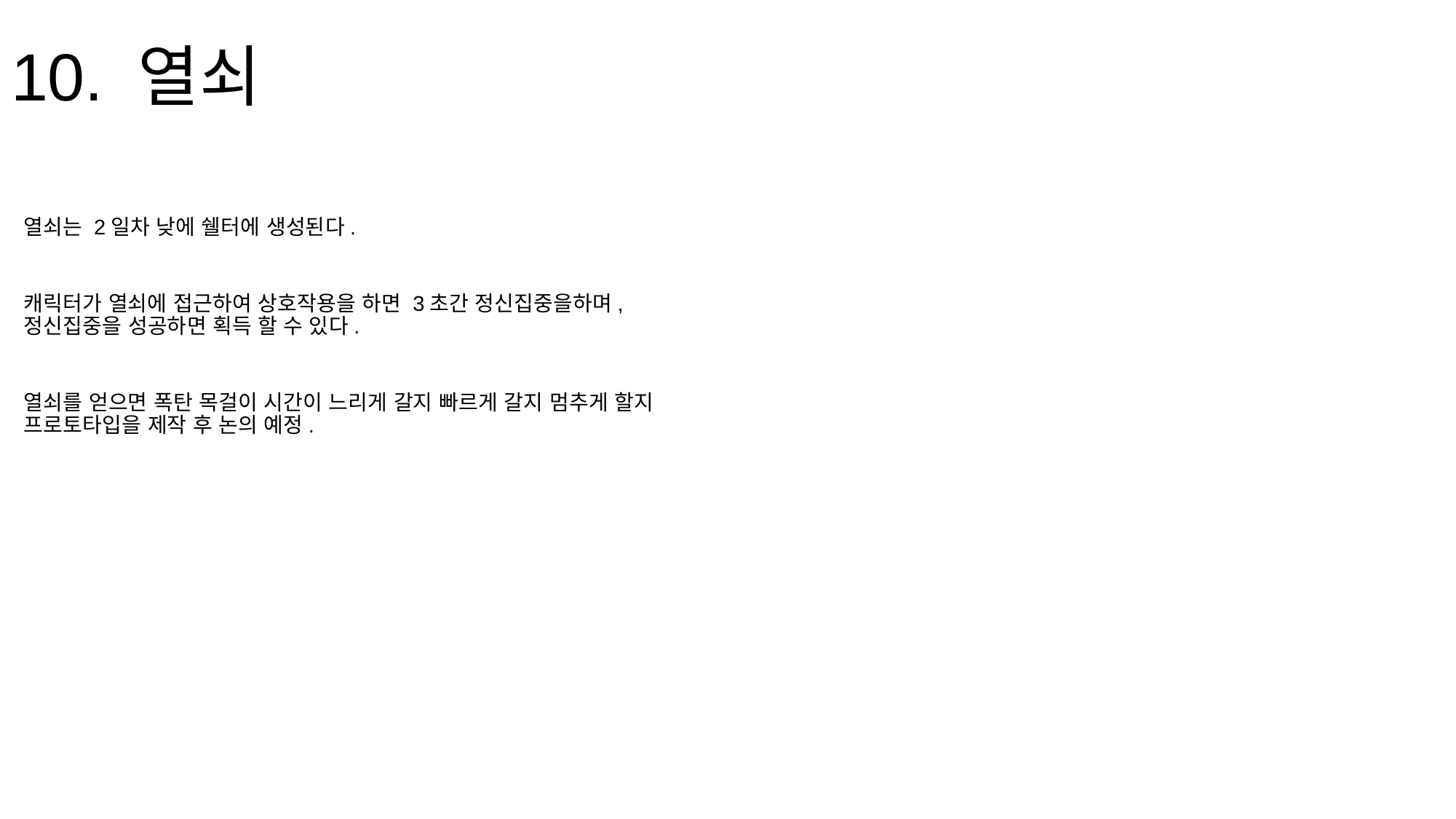

# 10. 열쇠
열쇠는 2일차 낮에 쉘터에 생성된다.

캐릭터가 열쇠에 접근하여 상호작용을 하면 3초간 정신집중을하며, 정신집중을 성공하면 획득 할 수 있다.

열쇠를 얻으면 폭탄 목걸이 시간이 느리게 갈지 빠르게 갈지 멈추게 할지 프로토타입을 제작 후 논의 예정.